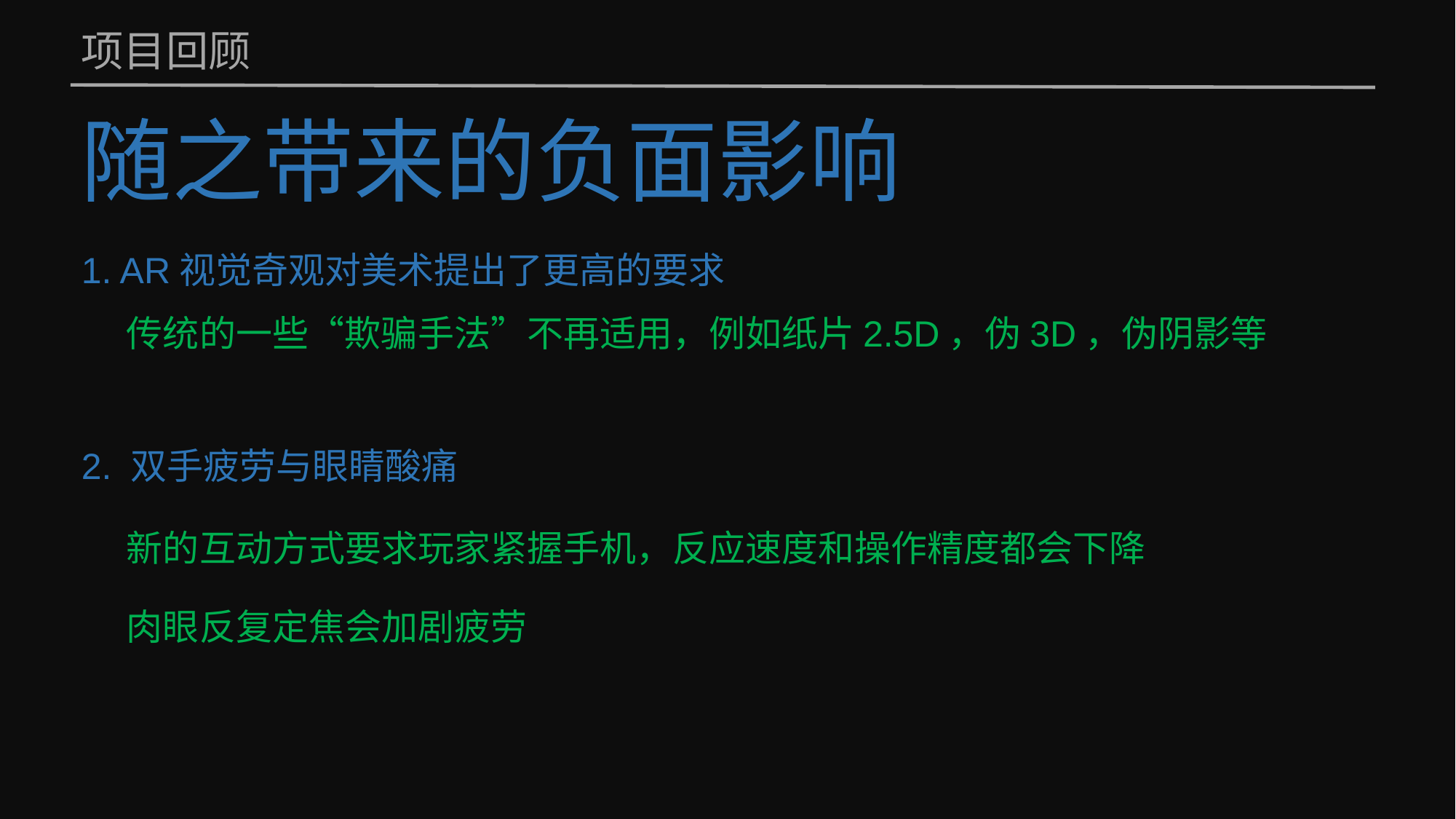

项目回顾
# 随之带来的负面影响
1. AR视觉奇观对美术提出了更高的要求
传统的一些“欺骗手法”不再适用，例如纸片2.5D，伪3D，伪阴影等

2. 双手疲劳与眼睛酸痛
新的互动方式要求玩家紧握手机，反应速度和操作精度都会下降

肉眼反复定焦会加剧疲劳